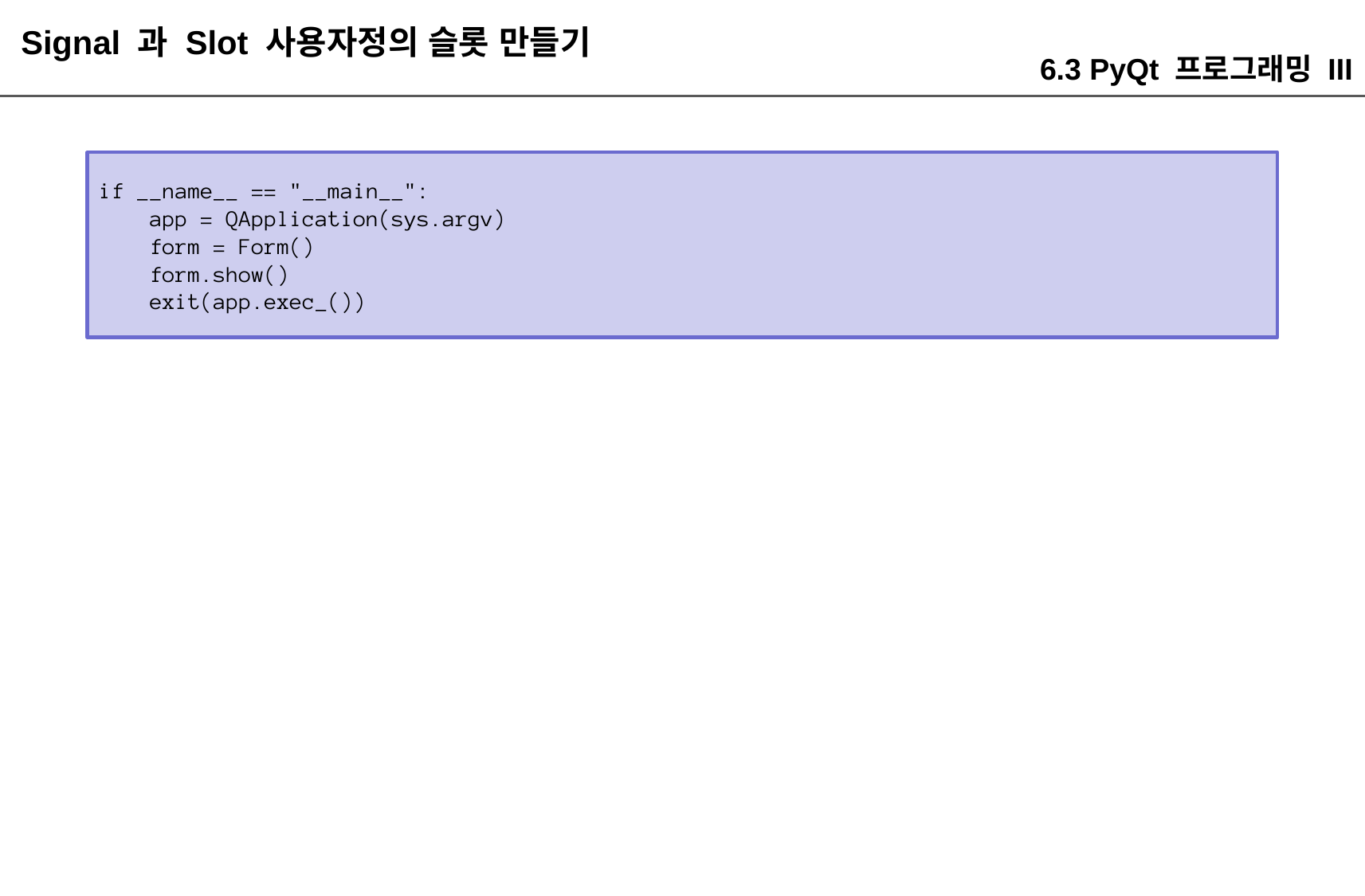

Signal 과 Slot 사용자정의 슬롯 만들기
6.3 PyQt 프로그래밍 III
if __name__ == "__main__":
    app = QApplication(sys.argv)
    form = Form()
    form.show()
    exit(app.exec_())